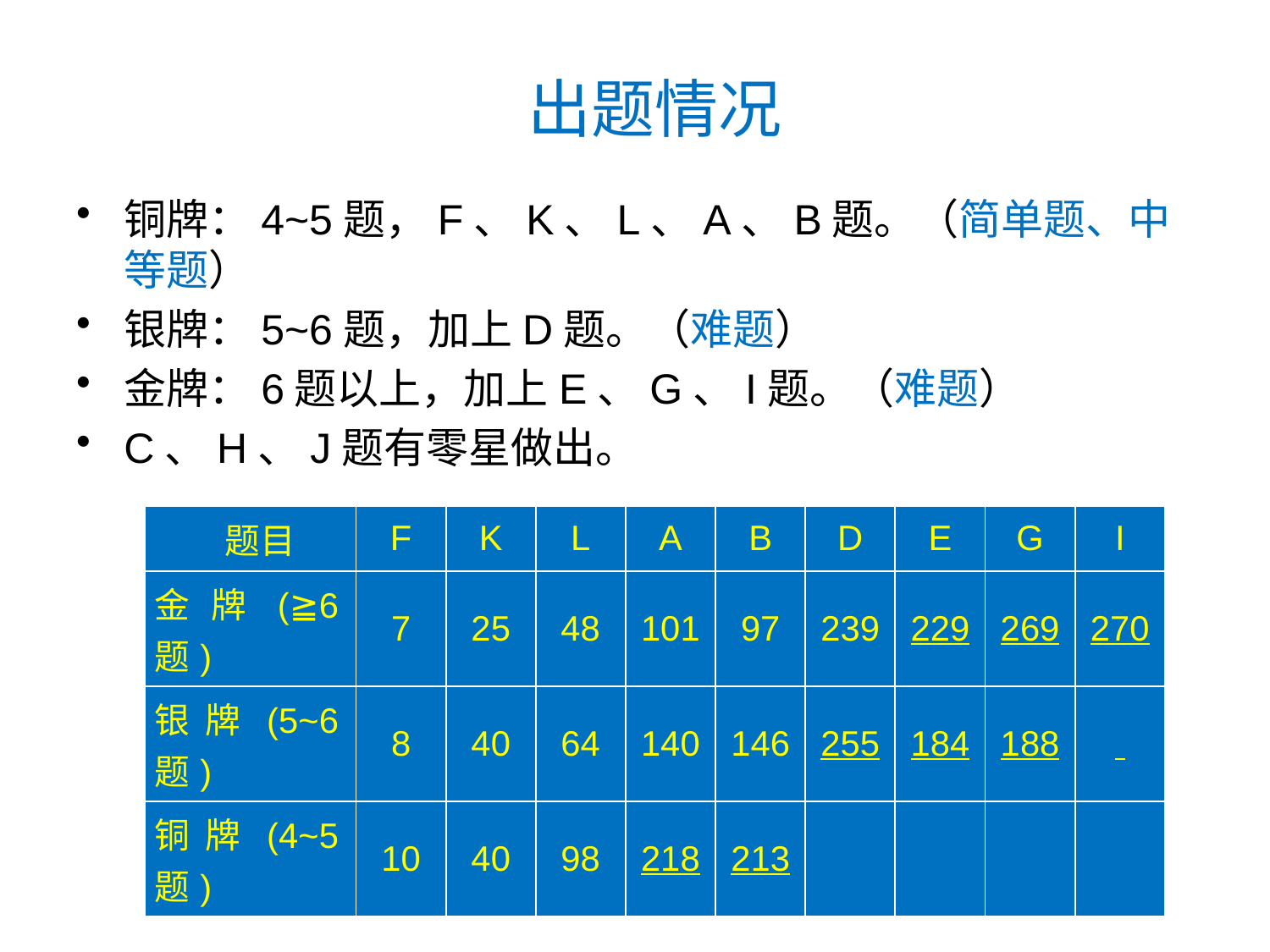

# 出题情况
铜牌：4~5题，F、K、L、A、B题。（简单题、中等题）
银牌：5~6题，加上D题。（难题）
金牌：6题以上，加上E、G、I题。（难题）
C、H、J题有零星做出。

| 题目 | F | K | L | A | B | D | E | G | I |
| --- | --- | --- | --- | --- | --- | --- | --- | --- | --- |
| 金牌(≧6题) | 7 | 25 | 48 | 101 | 97 | 239 | 229 | 269 | 270 |
| 银牌(5~6题) | 8 | 40 | 64 | 140 | 146 | 255 | 184 | 188 |  |
| 铜牌(4~5题) | 10 | 40 | 98 | 218 | 213 |  |  |  |  |
华东理工大学 罗勇军